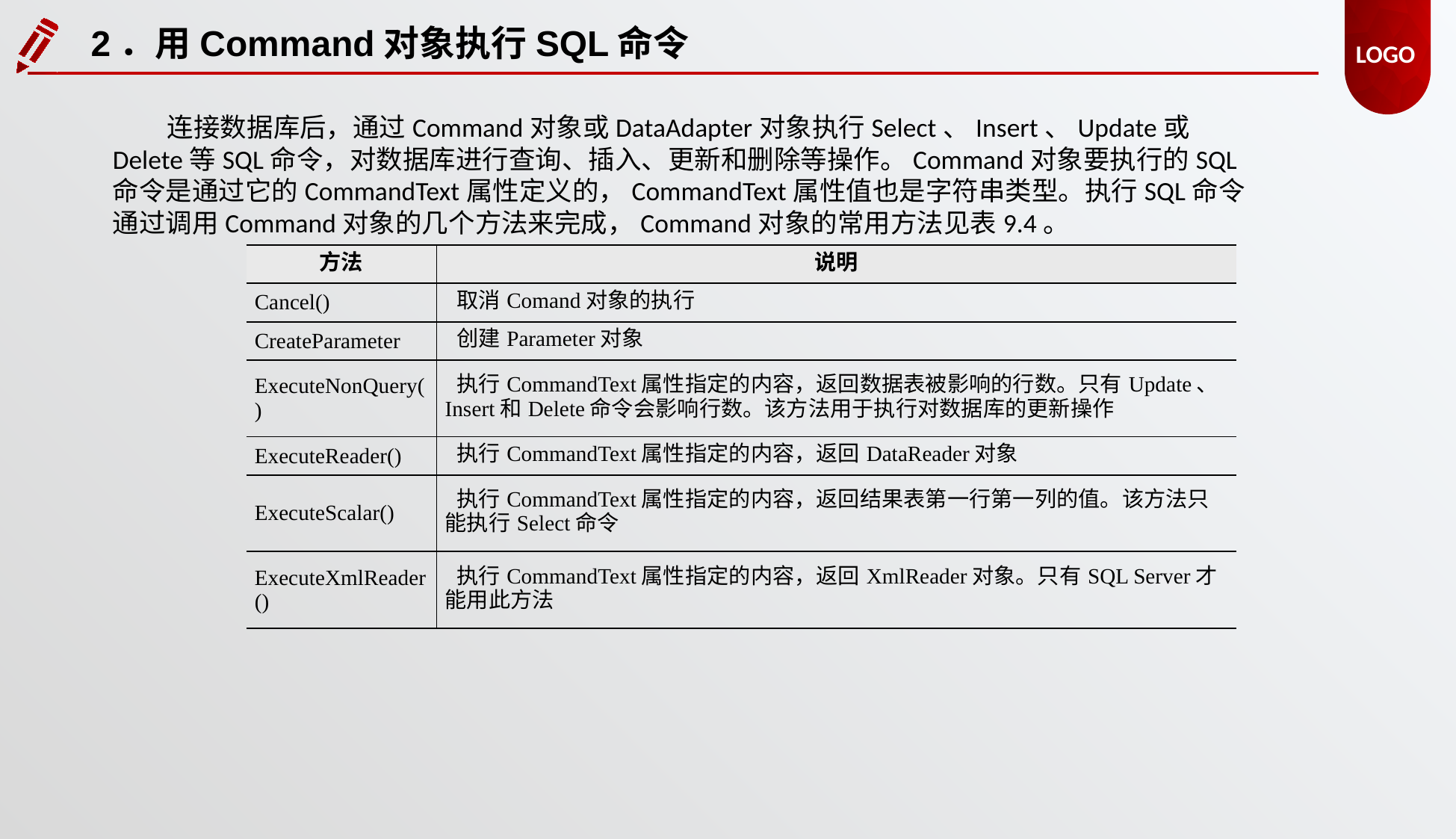

2．用Command对象执行SQL命令
连接数据库后，通过Command对象或DataAdapter对象执行Select、Insert、Update或Delete等SQL命令，对数据库进行查询、插入、更新和删除等操作。Command对象要执行的SQL命令是通过它的CommandText属性定义的，CommandText属性值也是字符串类型。执行SQL命令通过调用Command对象的几个方法来完成，Command对象的常用方法见表9.4。
| 方法 | 说明 |
| --- | --- |
| Cancel() | 取消Comand对象的执行 |
| CreateParameter | 创建Parameter对象 |
| ExecuteNonQuery() | 执行CommandText属性指定的内容，返回数据表被影响的行数。只有Update、Insert和Delete命令会影响行数。该方法用于执行对数据库的更新操作 |
| ExecuteReader() | 执行CommandText属性指定的内容，返回DataReader对象 |
| ExecuteScalar() | 执行CommandText属性指定的内容，返回结果表第一行第一列的值。该方法只能执行Select命令 |
| ExecuteXmlReader() | 执行CommandText属性指定的内容，返回XmlReader对象。只有SQL Server才能用此方法 |